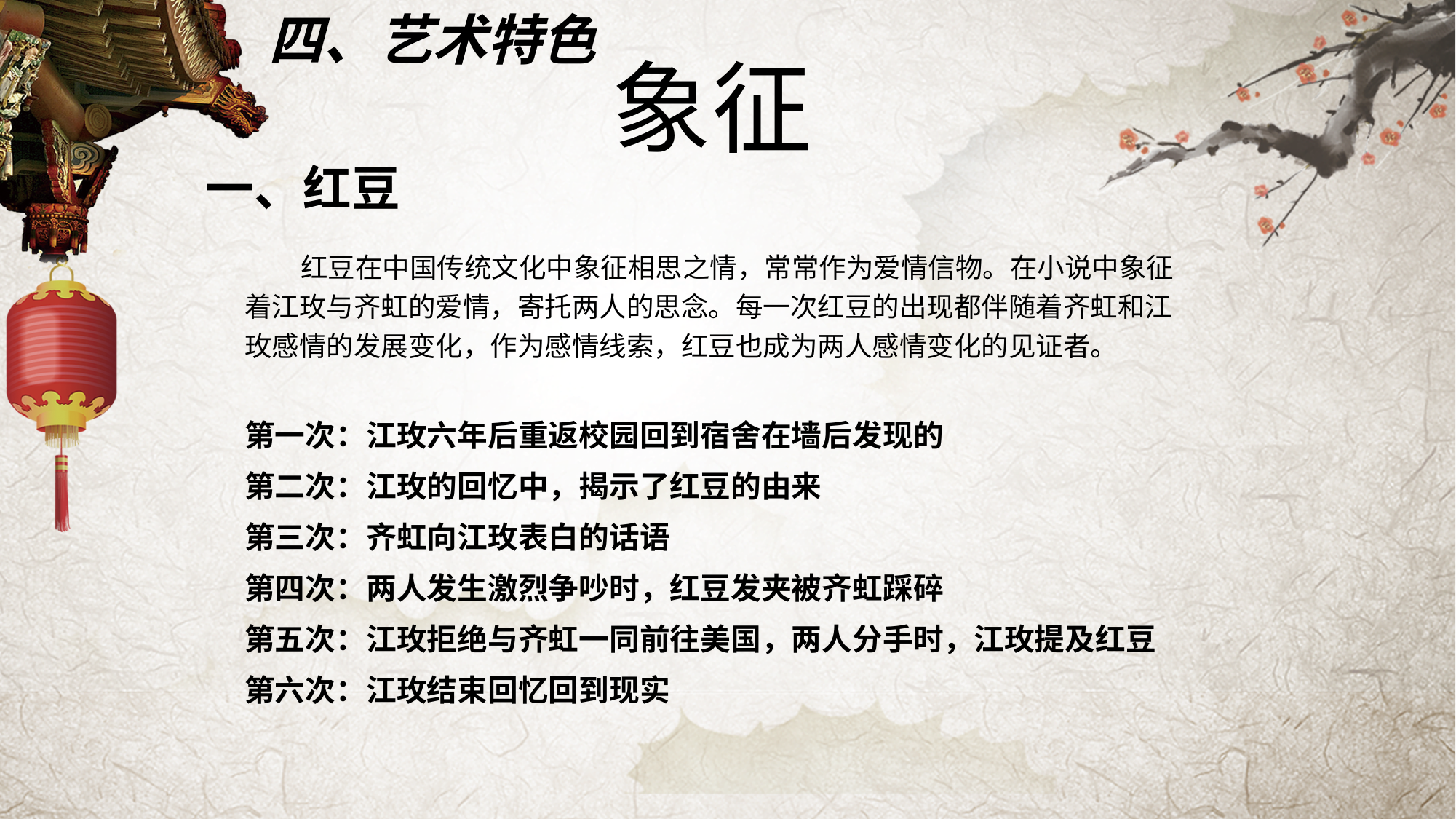

四、艺术特色
象征

一、红豆
        红豆在中国传统文化中象征相思之情，常常作为爱情信物。在小说中象征着江玫与齐虹的爱情，寄托两人的思念。每一次红豆的出现都伴随着齐虹和江玫感情的发展变化，作为感情线索，红豆也成为两人感情变化的见证者。
第一次：江玫六年后重返校园回到宿舍在墙后发现的
第二次：江玫的回忆中，揭示了红豆的由来
第三次：齐虹向江玫表白的话语
第四次：两人发生激烈争吵时，红豆发夹被齐虹踩碎
第五次：江玫拒绝与齐虹一同前往美国，两人分手时，江玫提及红豆
第六次：江玫结束回忆回到现实